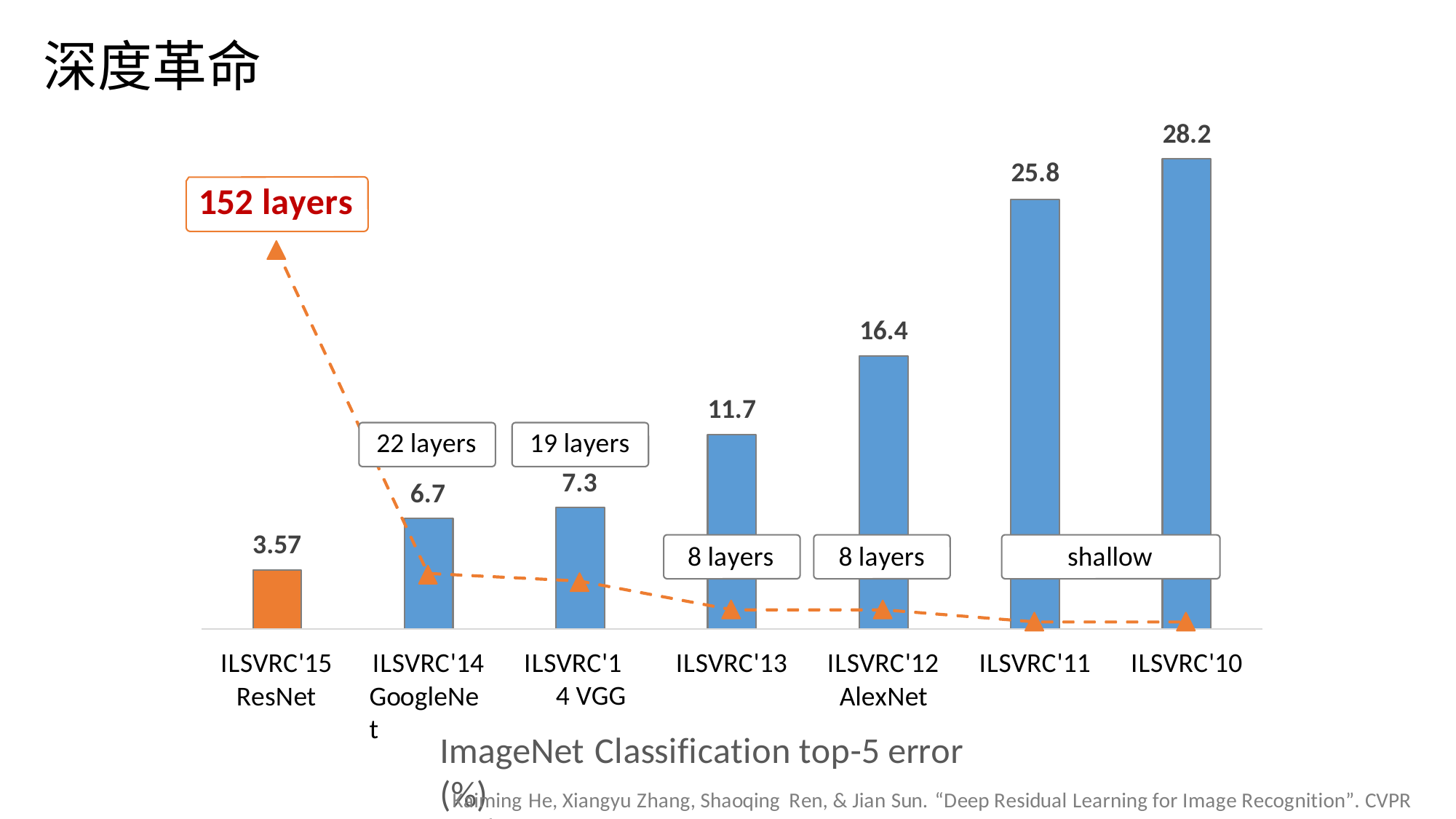

深度革命
28.2
25.8
152 layers

16.4

11.7

22 layers
19 layers

7.3
6.7

3.57

8 layers
8 layers
shallow

ILSVRC'14 VGG
ILSVRC'15
ResNet
ILSVRC'14
GoogleNet
ILSVRC'13
ILSVRC'12
AlexNet
ILSVRC'11
ILSVRC'10
ImageNet Classification top-5 error (%)
Kaiming He, Xiangyu Zhang, Shaoqing  Ren, & Jian Sun. “Deep Residual Learning for Image Recognition”. CVPR 2016.